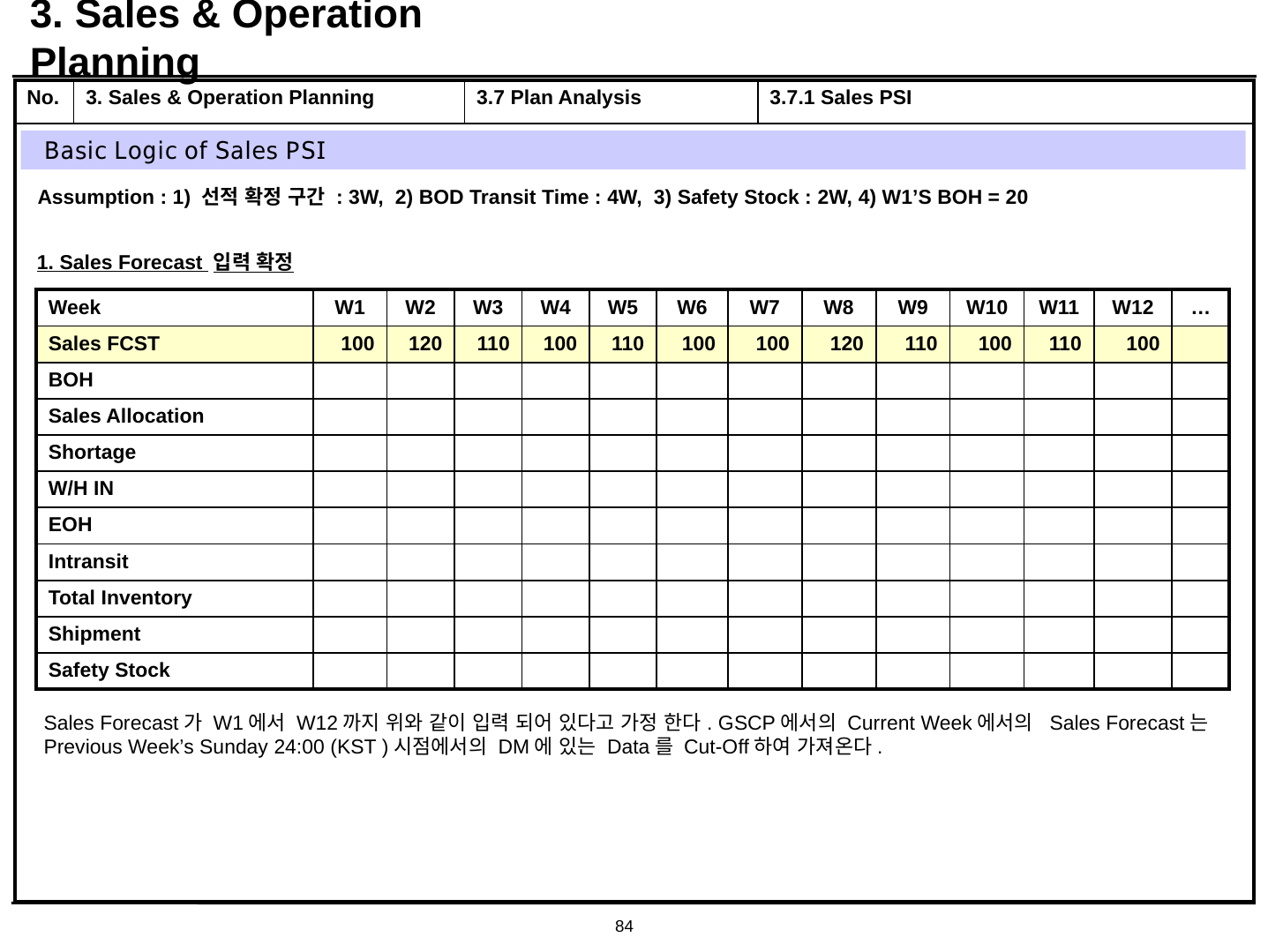

# 3. Sales & Operation Planning
| No. | 3. Sales & Operation Planning | 3.7 Plan Analysis | 3.7.1 Sales PSI |
| --- | --- | --- | --- |
|  |  |  |  |
Basic Logic of Sales PSI

Assumption : 1) 선적 확정 구간 : 3W,  2) BOD Transit Time : 4W,  3) Safety Stock : 2W, 4) W1’S BOH = 20
1. Sales Forecast 입력 확정
| Week | W1 | W2 | W3 | W4 | W5 | W6 | W7 | W8 | W9 | W10 | W11 | W12 | … |
| --- | --- | --- | --- | --- | --- | --- | --- | --- | --- | --- | --- | --- | --- |
| Sales FCST | 100 | 120 | 110 | 100 | 110 | 100 | 100 | 120 | 110 | 100 | 110 | 100 |  |
| BOH |  |  |  |  |  |  |  |  |  |  |  |  |  |
| Sales Allocation |  |  |  |  |  |  |  |  |  |  |  |  |  |
| Shortage |  |  |  |  |  |  |  |  |  |  |  |  |  |
| W/H IN |  |  |  |  |  |  |  |  |  |  |  |  |  |
| EOH |  |  |  |  |  |  |  |  |  |  |  |  |  |
| Intransit |  |  |  |  |  |  |  |  |  |  |  |  |  |
| Total Inventory |  |  |  |  |  |  |  |  |  |  |  |  |  |
| Shipment |  |  |  |  |  |  |  |  |  |  |  |  |  |
| Safety Stock |  |  |  |  |  |  |  |  |  |  |  |  |  |
Sales Forecast가 W1에서 W12까지 위와 같이 입력 되어 있다고 가정 한다. GSCP에서의 Current Week에서의  Sales Forecast는 Previous Week’s Sunday 24:00 (KST )시점에서의 DM에 있는 Data를 Cut-Off하여 가져온다.
84